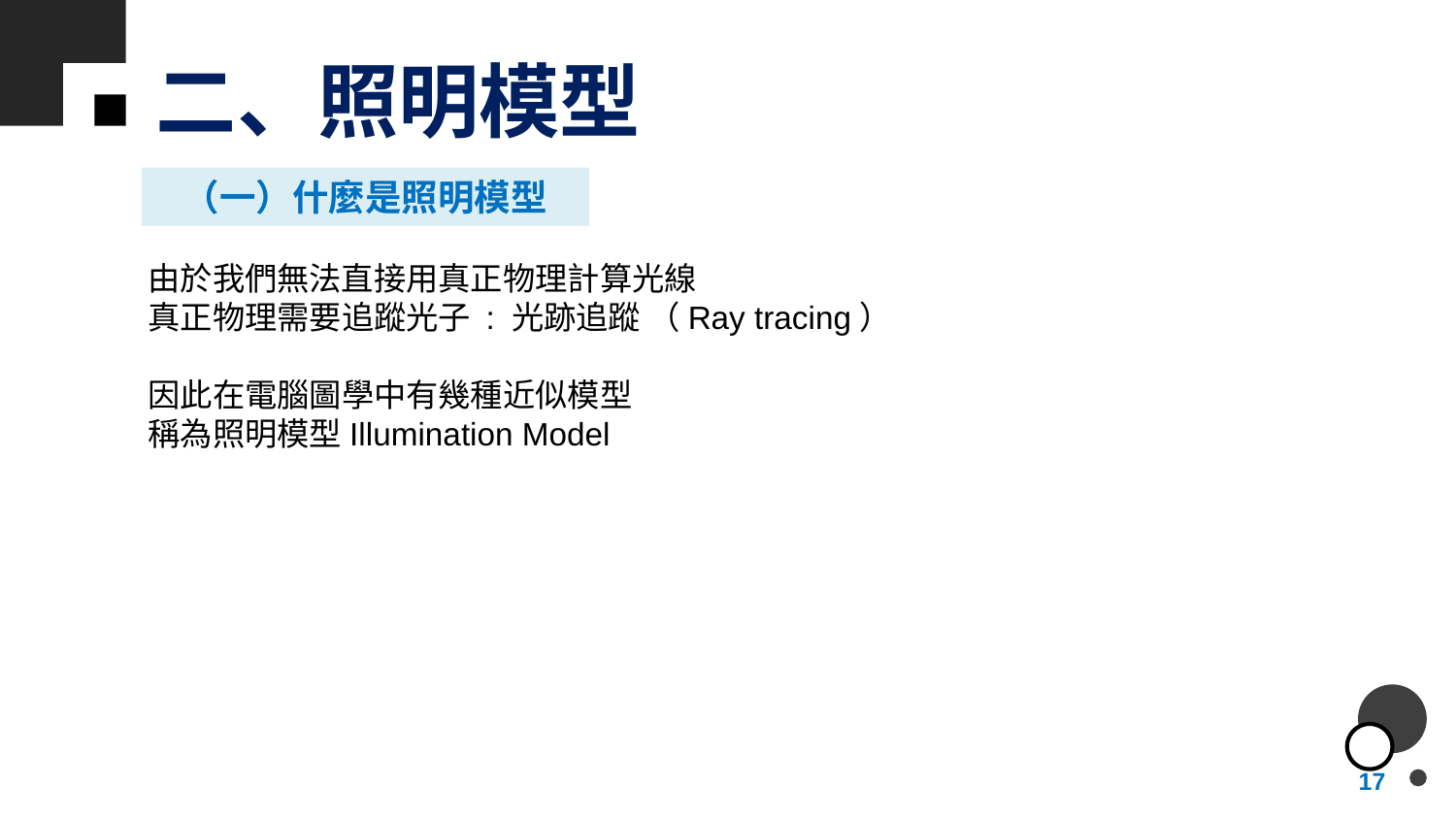

# 二、照明模型
（一）什麼是照明模型
由於我們無法直接用真正物理計算光線
真正物理需要追蹤光子 : 光跡追蹤 （Ray tracing）

因此在電腦圖學中有幾種近似模型
稱為照明模型Illumination Model

17